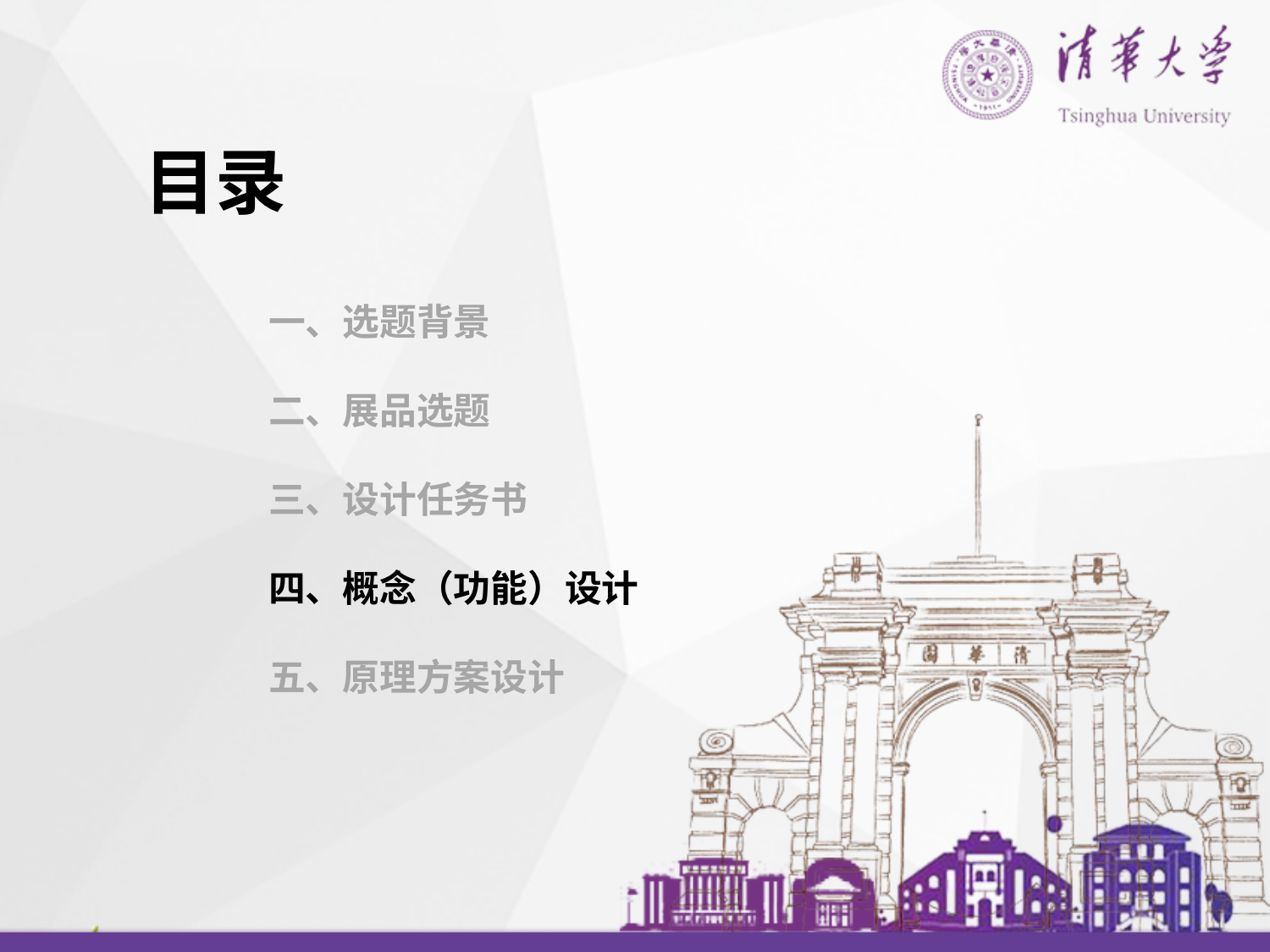

目录
一、选题背景
二、展品选题
三、设计任务书
四、概念（功能）设计
五、原理方案设计